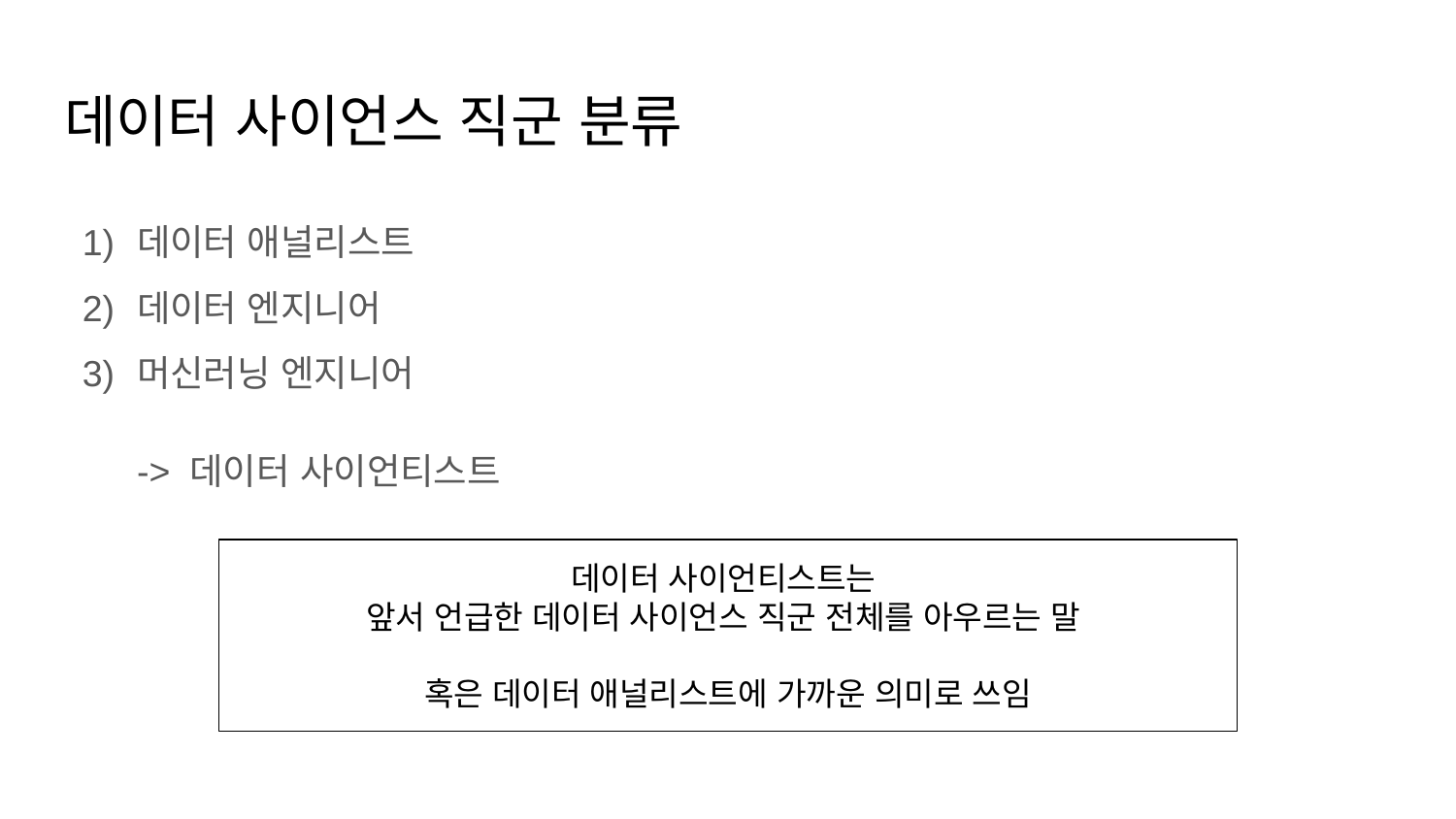

# 데이터 사이언스 직군 분류
데이터 애널리스트
데이터 엔지니어
머신러닝 엔지니어
-> 데이터 사이언티스트
데이터 사이언티스트는
앞서 언급한 데이터 사이언스 직군 전체를 아우르는 말

혹은 데이터 애널리스트에 가까운 의미로 쓰임